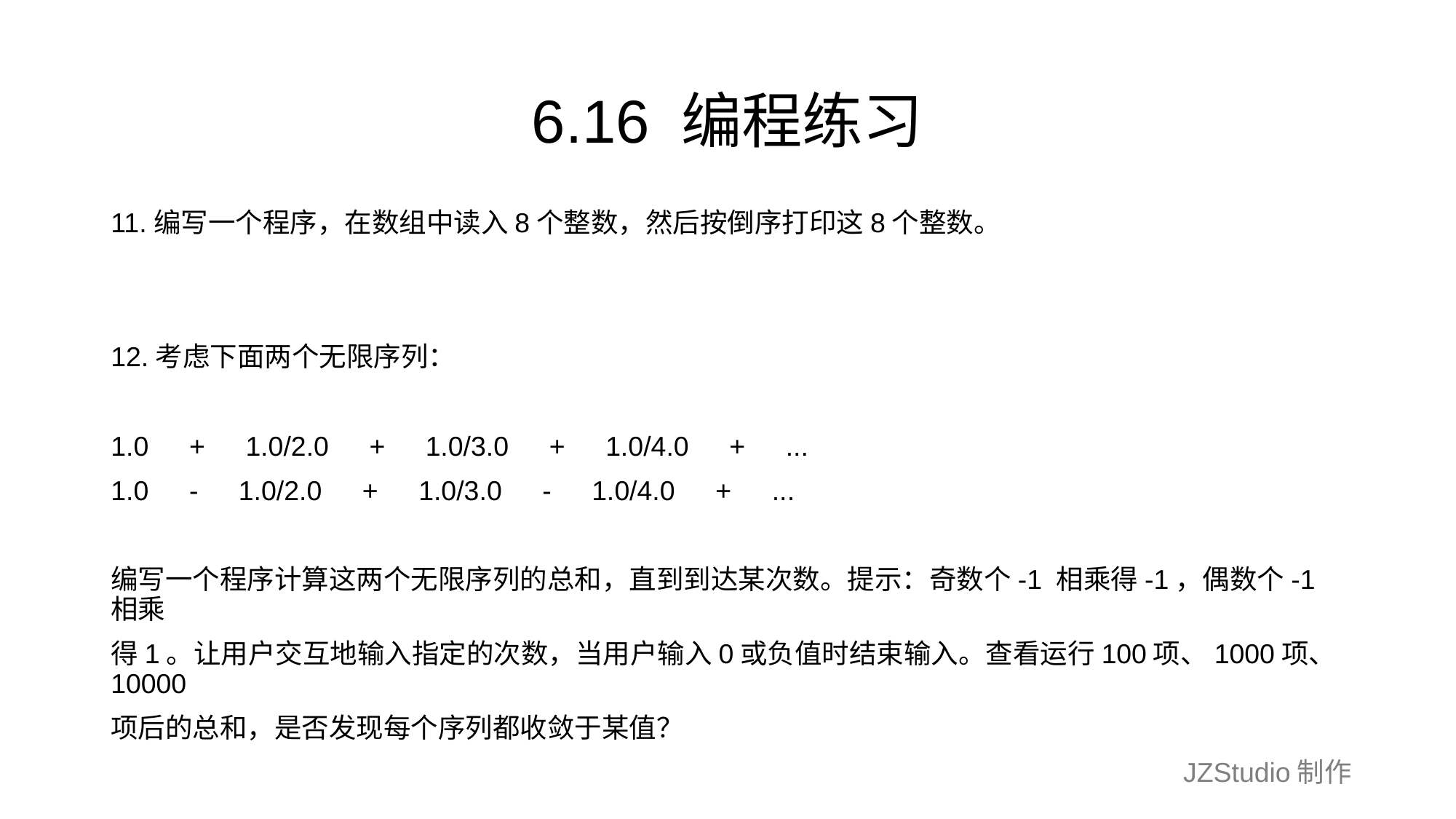

# 6.16 编程练习
11.编写一个程序，在数组中读入8个整数，然后按倒序打印这8个整数。

12.考虑下面两个无限序列：

1.0　+　1.0/2.0　+　1.0/3.0　+　1.0/4.0　+　...
1.0　-　1.0/2.0　+　1.0/3.0　-　1.0/4.0　+　...

编写一个程序计算这两个无限序列的总和，直到到达某次数。提示：奇数个-1 相乘得-1，偶数个-1相乘
得1。让用户交互地输入指定的次数，当用户输入0或负值时结束输入。查看运行100项、1000项、10000
项后的总和，是否发现每个序列都收敛于某值？